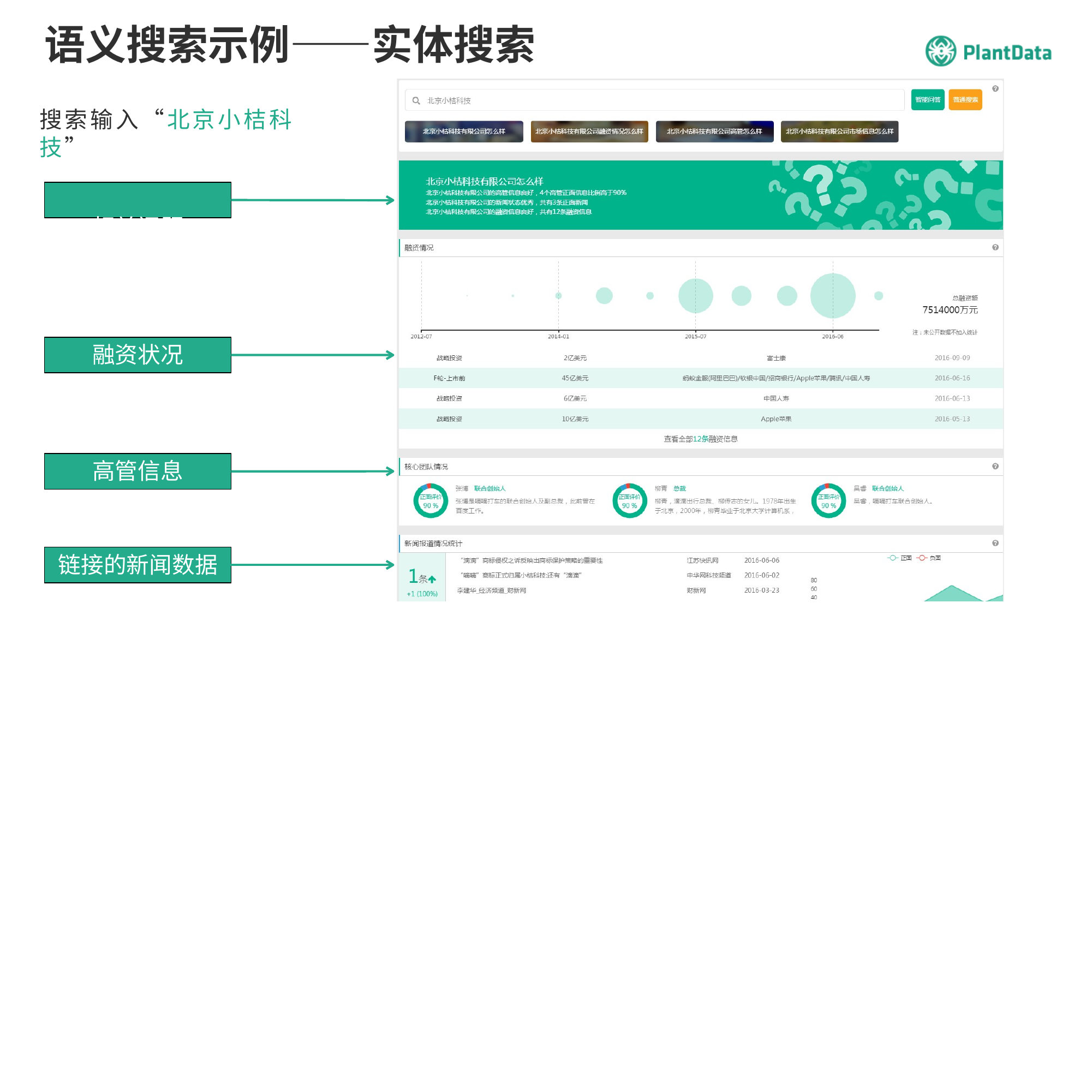

# 语义搜索示例——实体搜索

搜索输入“北京小桔科技”

相关问题

融资状况

高管信息

链接的新闻数据